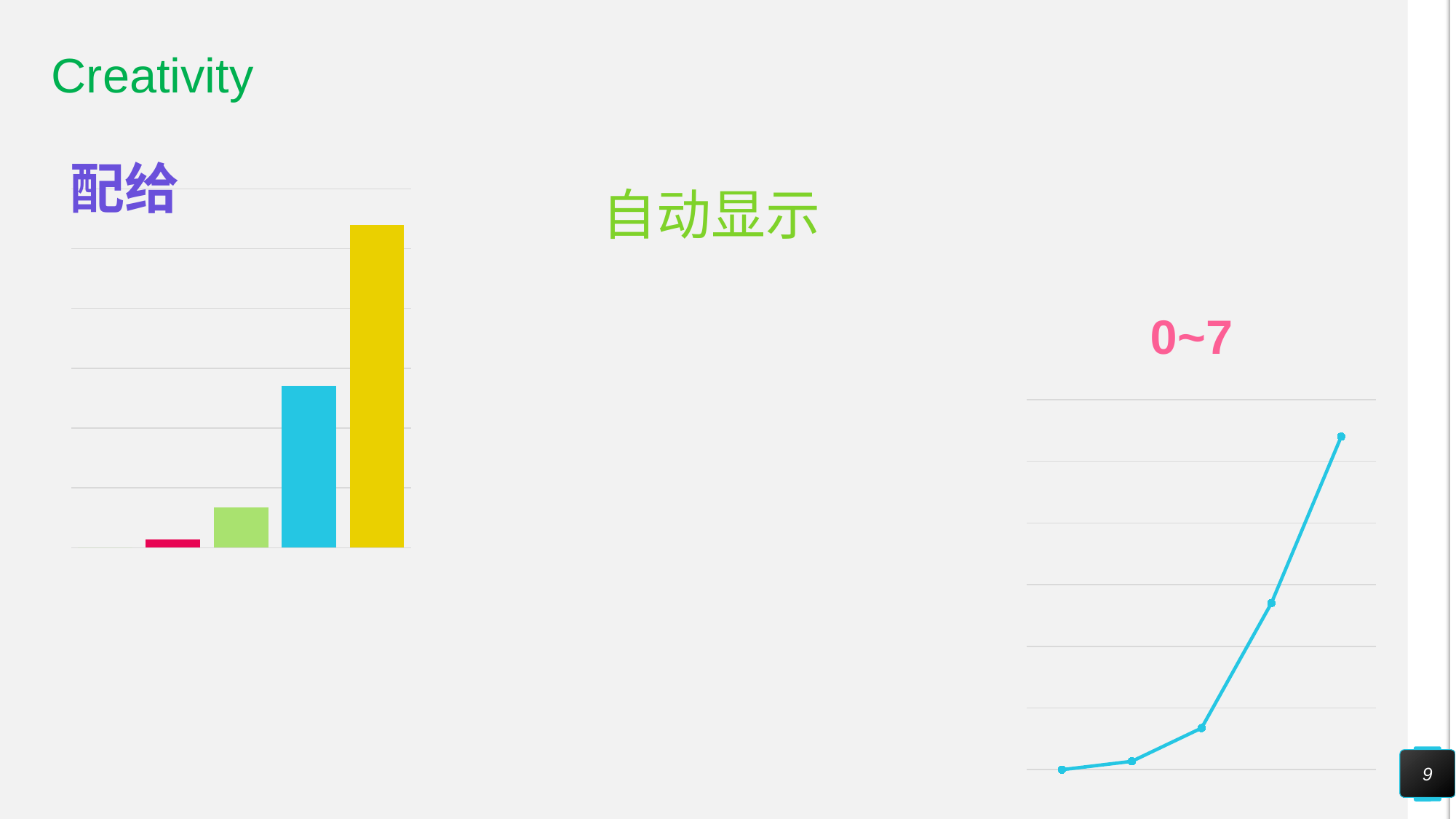

# Creativity

### Chart: 配给

| Category | 系列 1 |
|---|---|
| 20YY | 0.0 |
| 20YY | 6750.0 |
| 20YY | 33750.0 |
| 20YY | 135000.0 |
| 20YY | 270000.0 |
自动显示

### Chart: 公司销售

| Category |
|---|

### Chart: 0~7

| Category | 系列 1 |
|---|---|
| 20YY | 0.0 |
| 20YY | 6750.0 |
| 20YY | 33750.0 |
| 20YY | 135000.0 |
| 20YY | 270000.0 |
9